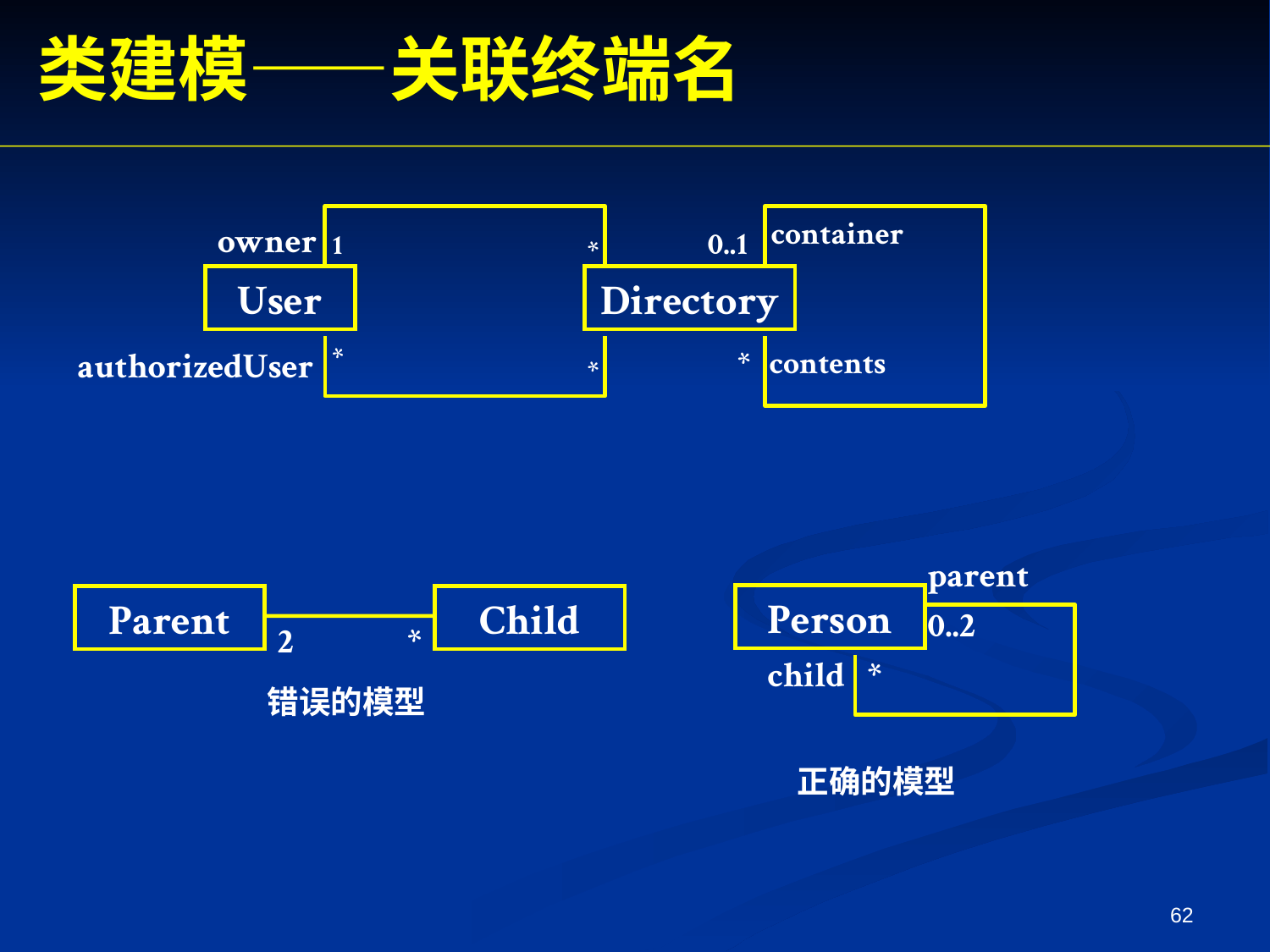

类建模——关联终端名

owner
1
*
User
*
authorizedUser

*
container

0..1
Directory
*
contents
parent
Person
0..2

child
*
正确的模型
Parent
Child
2
*

错误的模型
62